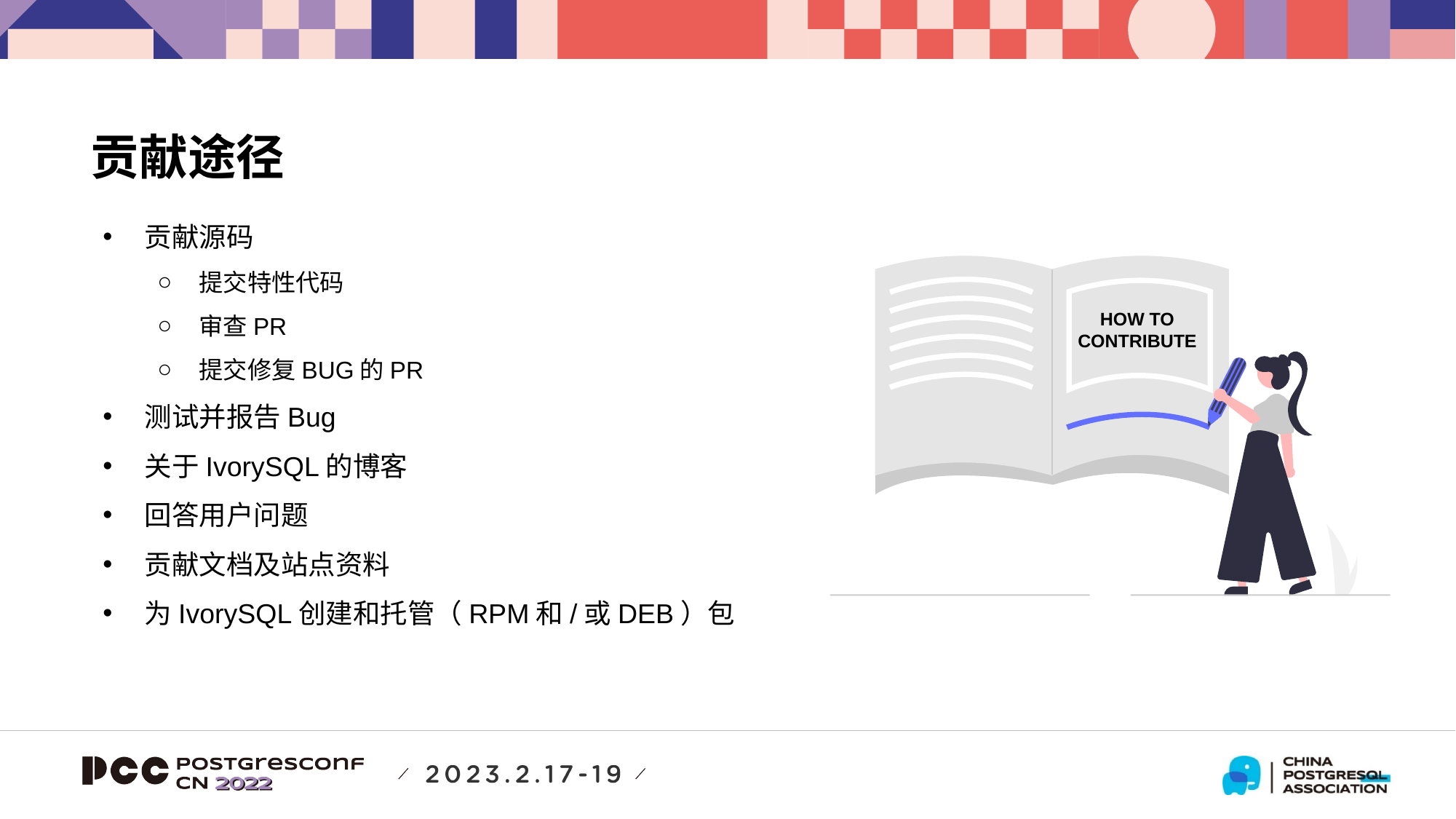

贡献途径
贡献源码
提交特性代码
审查PR
提交修复BUG的PR
测试并报告Bug
关于IvorySQL的博客
回答用户问题
贡献文档及站点资料
为IvorySQL创建和托管（RPM和/或DEB）包

HOW TO
CONTRIBUTE